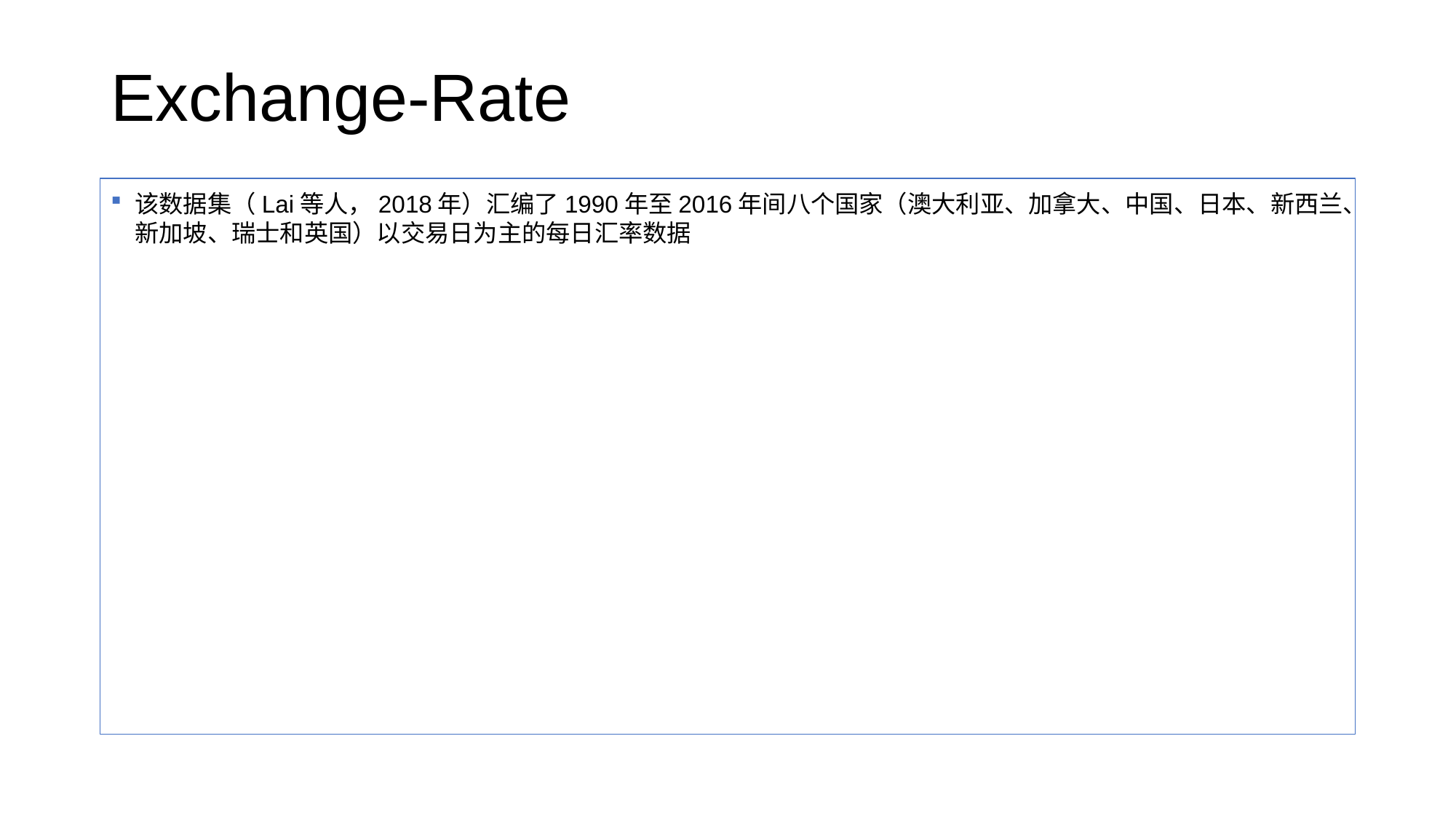

# Exchange-Rate
该数据集（Lai等人，2018年）汇编了1990年至2016年间八个国家（澳大利亚、加拿大、中国、日本、新西兰、新加坡、瑞士和英国）以交易日为主的每日汇率数据